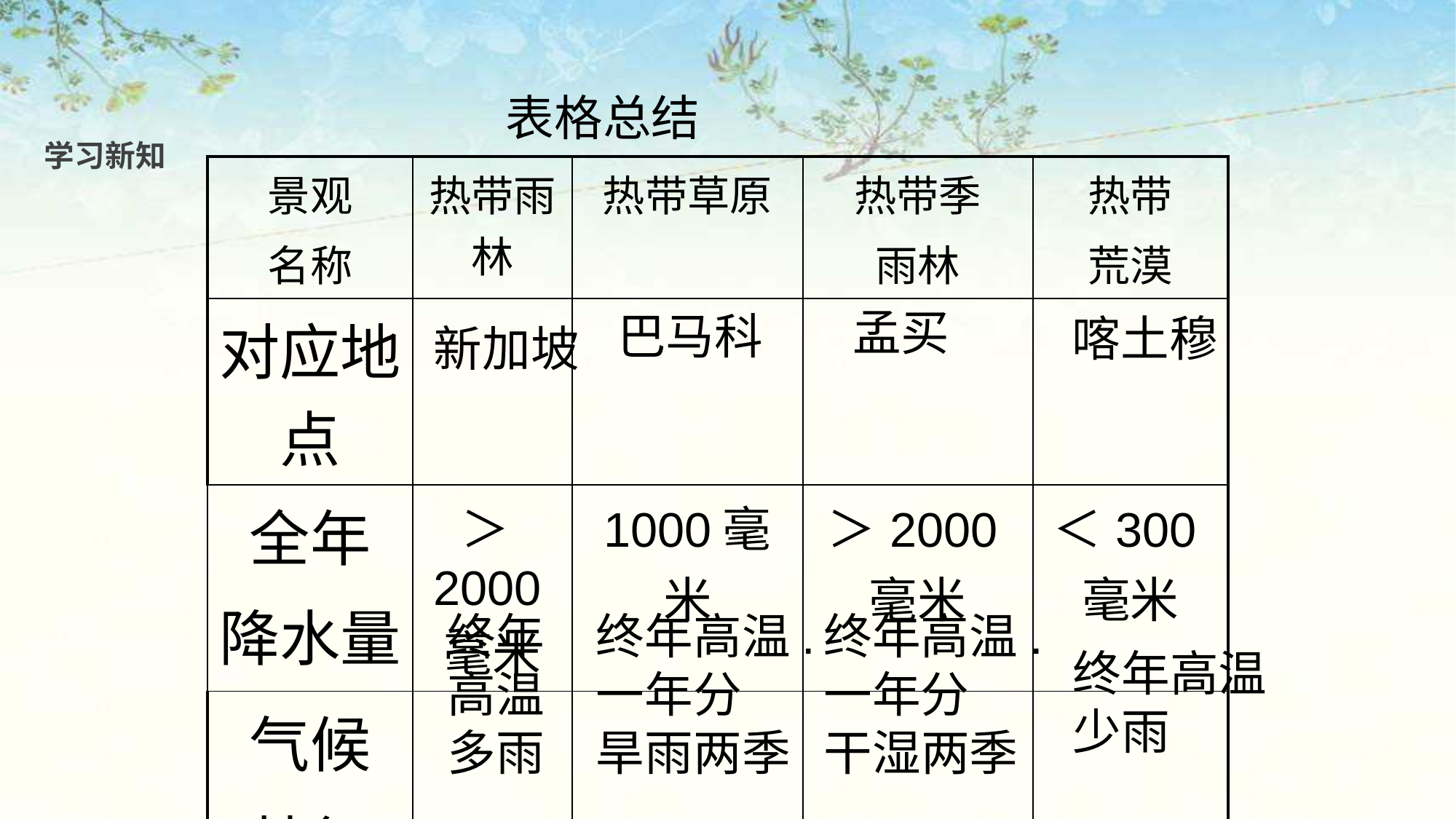

表格总结
学习新知
| 景观 名称 | 热带雨林 | 热带草原 | 热带季 雨林 | 热带 荒漠 |
| --- | --- | --- | --- | --- |
| 对应地点 |  |  |  |  |
| 全年 降水量 | ＞2000毫米 | 1000毫米 | ＞2000毫米 | ＜300毫米 |
| 气候 特征 |  |  |  |  |
孟买
巴马科
喀土穆
新加坡
终年
高温
多雨
终年高温.
一年分
旱雨两季
终年高温.
一年分
干湿两季
终年高温
少雨